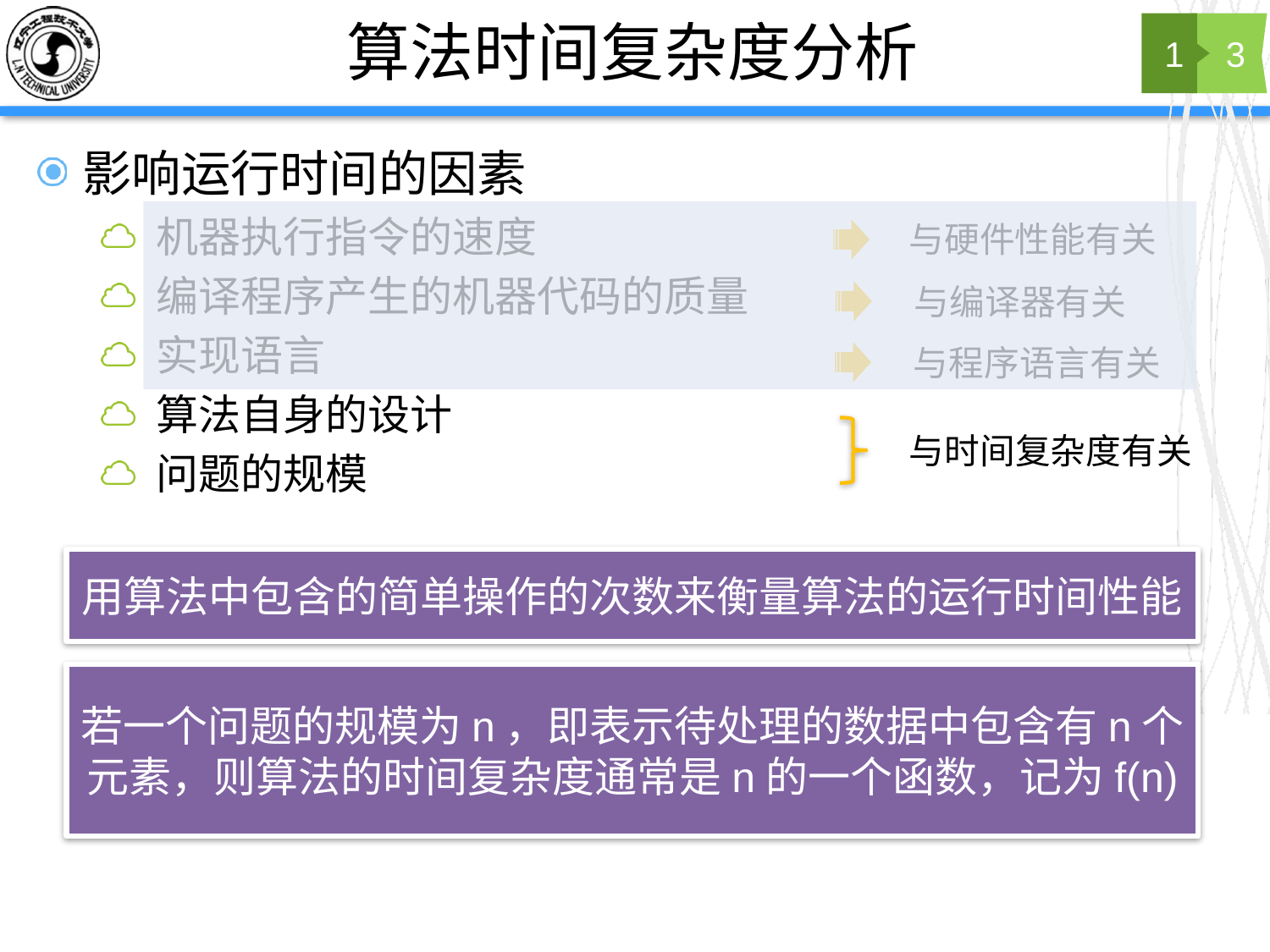

# 算法时间复杂度分析
1
3
影响运行时间的因素
机器执行指令的速度
编译程序产生的机器代码的质量
实现语言
算法自身的设计
问题的规模
与硬件性能有关

与编译器有关

与程序语言有关

与时间复杂度有关
用算法中包含的简单操作的次数来衡量算法的运行时间性能
若一个问题的规模为n，即表示待处理的数据中包含有n个元素，则算法的时间复杂度通常是n的一个函数，记为f(n)